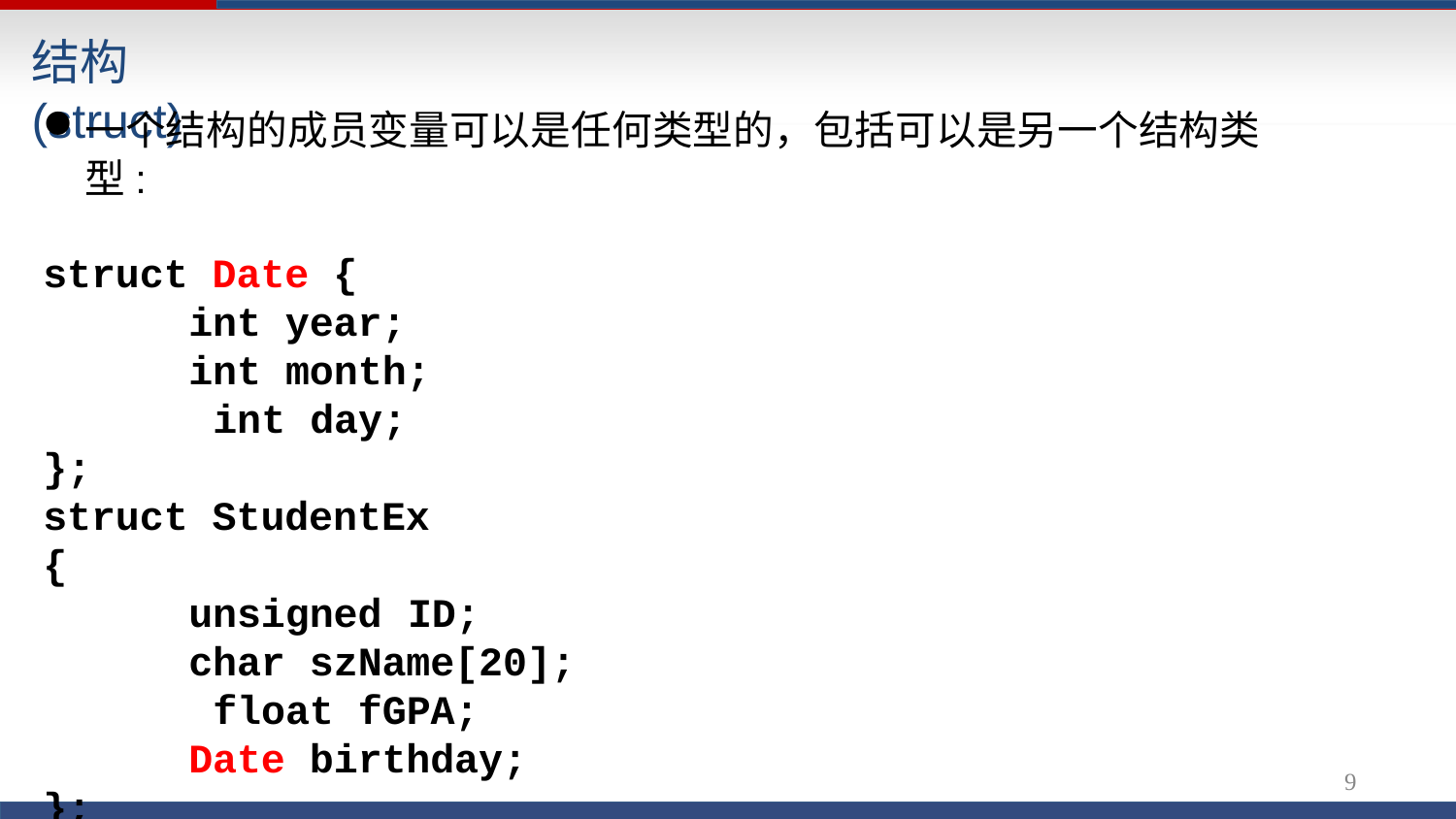

# 结构(struct)
一个结构的成员变量可以是任何类型的，包括可以是另一个结构类型:
struct Date {
int year;  int month;  int day;
};
struct StudentEx {
unsigned ID;  char szName[20];  float fGPA;
Date birthday;
};
9